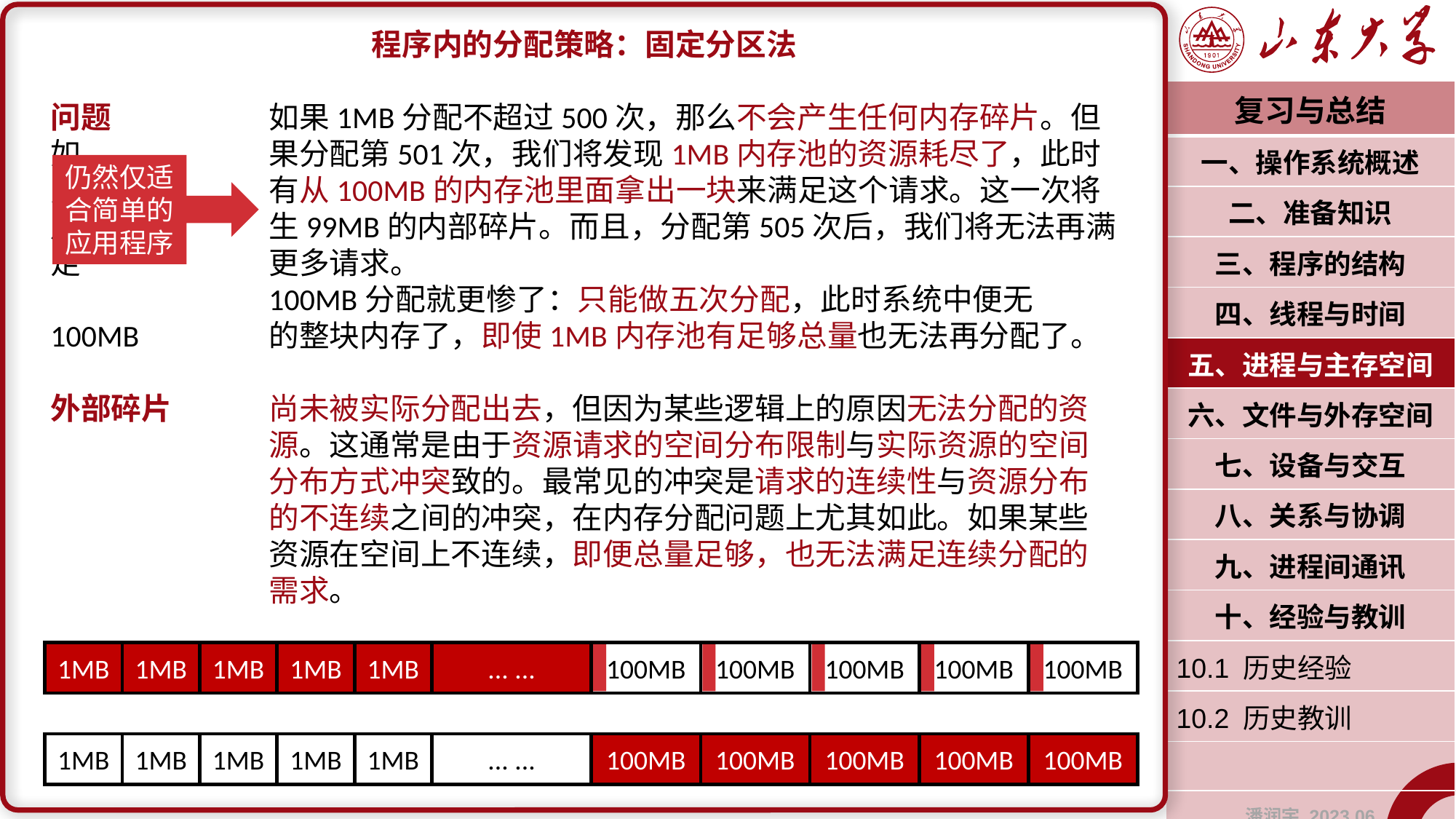

程序内的分配策略：固定分区法

问题		如果1MB分配不超过500次，那么不会产生任何内存碎片。但如		果分配第501次，我们将发现1MB内存池的资源耗尽了，此时只		有从100MB的内存池里面拿出一块来满足这个请求。这一次将产		生99MB的内部碎片。而且，分配第505次后，我们将无法再满足		更多请求。
		100MB分配就更惨了：只能做五次分配，此时系统中便无100MB		的整块内存了，即使1MB内存池有足够总量也无法再分配了。

外部碎片	尚未被实际分配出去，但因为某些逻辑上的原因无法分配的资		源。这通常是由于资源请求的空间分布限制与实际资源的空间		分布方式冲突致的。最常见的冲突是请求的连续性与资源分布		的不连续之间的冲突，在内存分配问题上尤其如此。如果某些		资源在空间上不连续，即便总量足够，也无法满足连续分配的		需求。
| 复习与总结 |
| --- |
| 一、操作系统概述 |
| 二、准备知识 |
| 三、程序的结构 |
| 四、线程与时间 |
| 五、进程与主存空间 |
| 六、文件与外存空间 |
| 七、设备与交互 |
| 八、关系与协调 |
| 九、进程间通讯 |
| 十、经验与教训 |
| 10.1 历史经验 |
| 10.2 历史教训 |
|  |
| 潘润宇 2023.06 |
仍然仅适合简单的应用程序
1MB
1MB
1MB
1MB
1MB
... ...
100MB
100MB
100MB
100MB
100MB

1MB
1MB
1MB
1MB
1MB
... ...
100MB
100MB
100MB
100MB
100MB